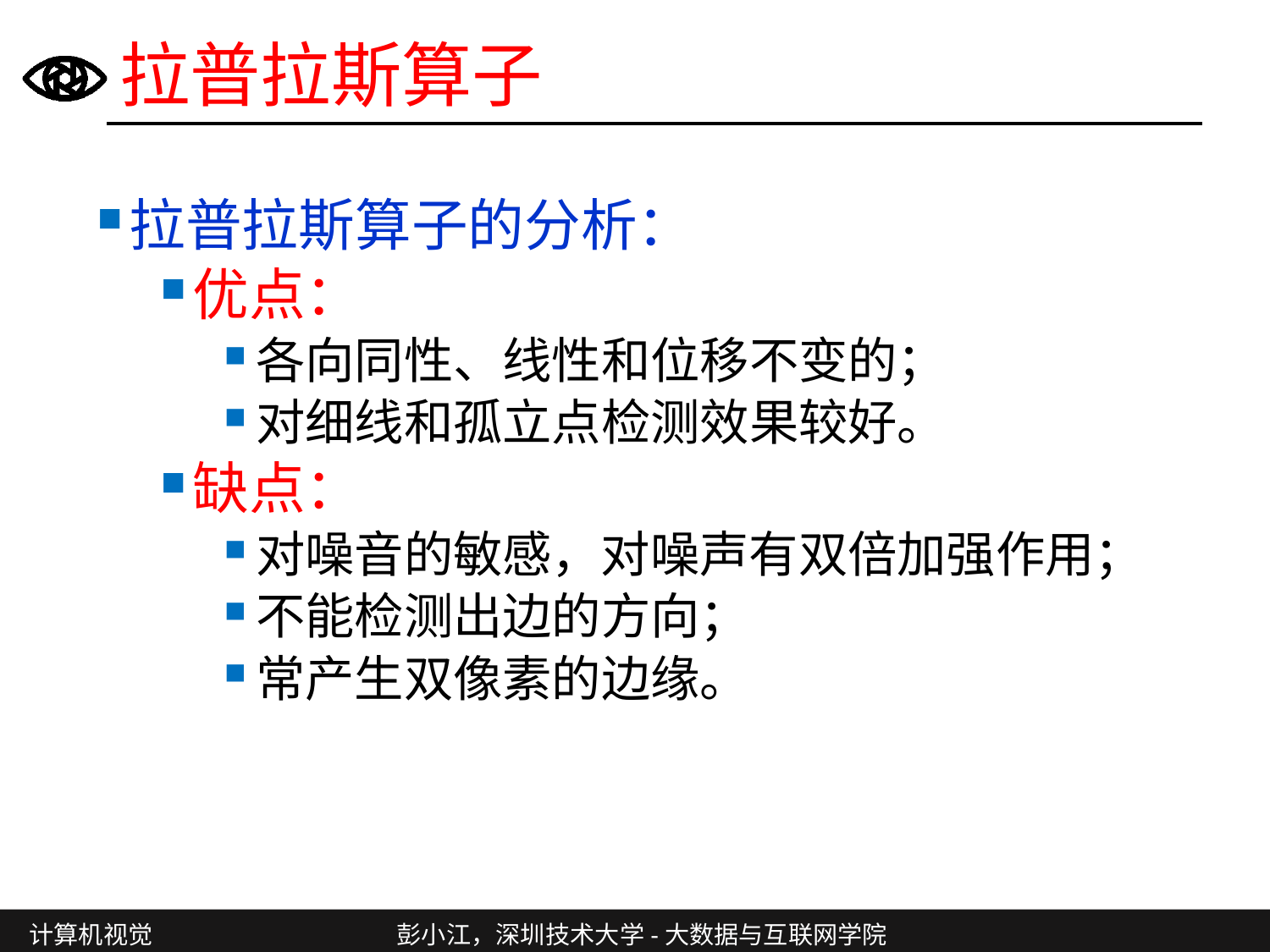

# 拉普拉斯算子
拉普拉斯算子的分析：
优点：
各向同性、线性和位移不变的；
对细线和孤立点检测效果较好。
缺点：
对噪音的敏感，对噪声有双倍加强作用；
不能检测出边的方向；
常产生双像素的边缘。